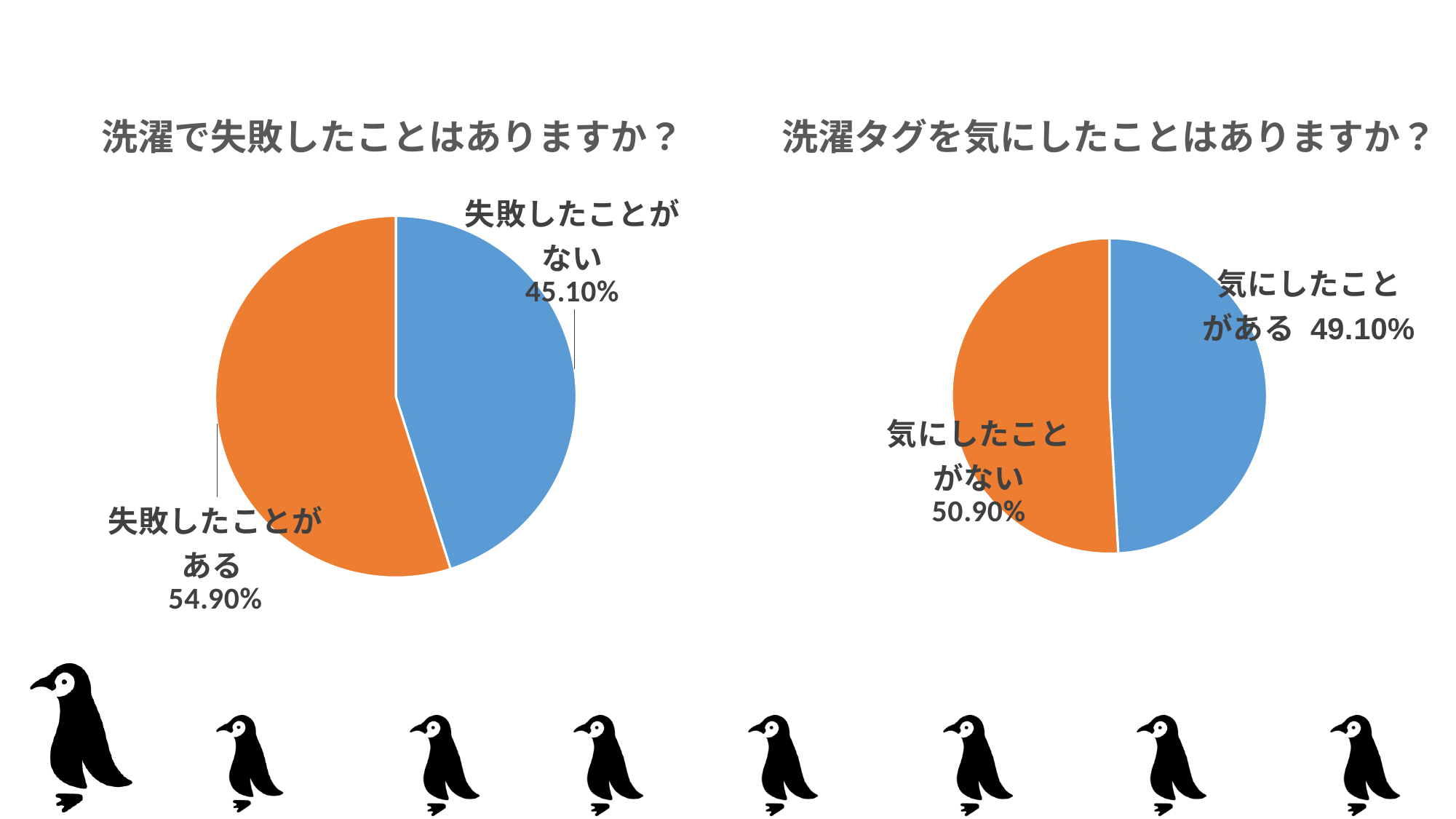

### Chart: 洗濯で失敗したことはありますか？

| Category | 売上高 |
|---|---|
| 分からない | 45.1 |
| 分かる | 54.9 |

### Chart: 洗濯タグを気にしたことはありますか？

| Category | 列1 |
|---|---|
| 気にしたことがある | 0.491 |
| 気にしたことがない | 0.509 |